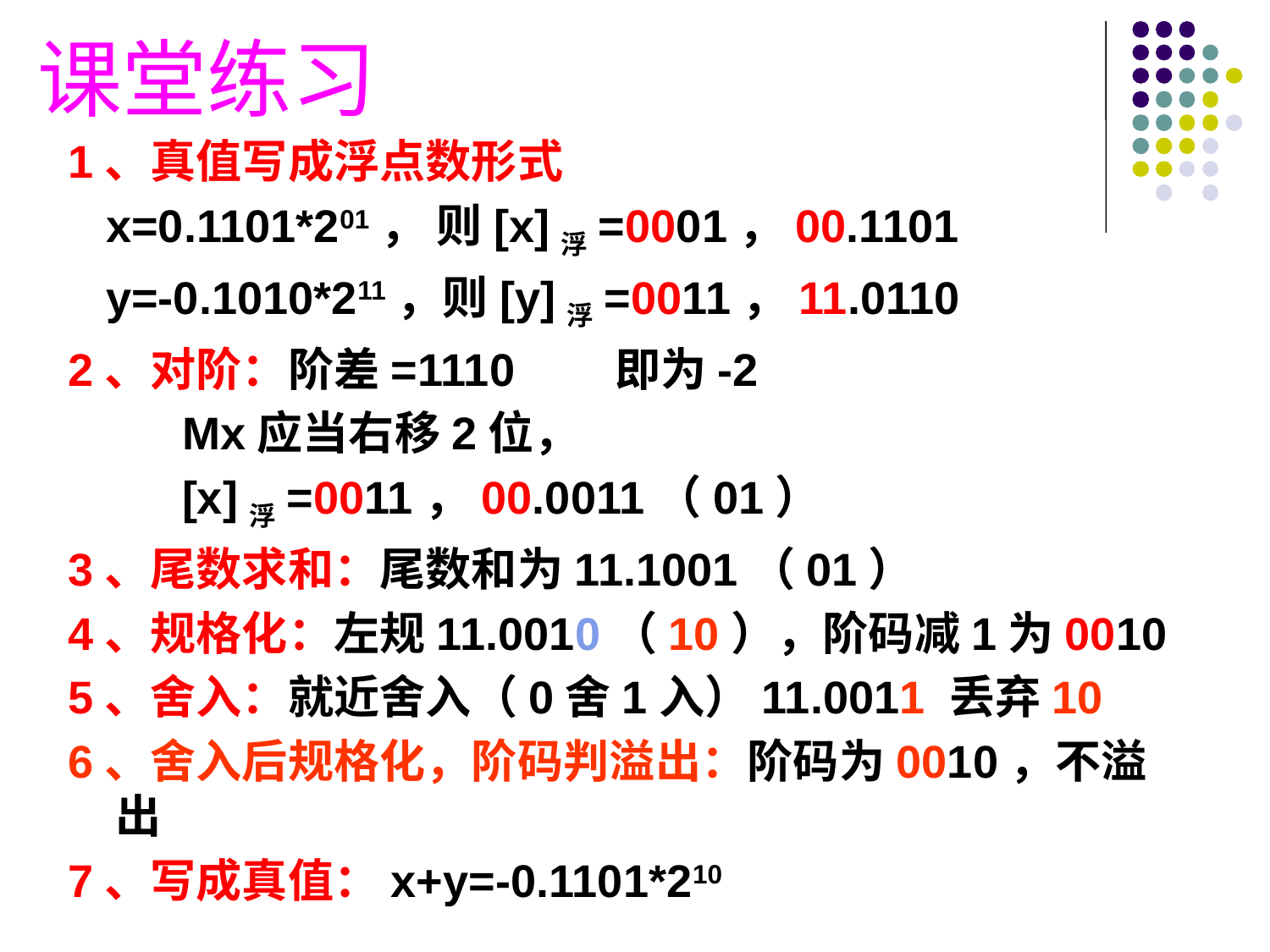

课堂练习
1、真值写成浮点数形式
   x=0.1101*201， 则[x]浮=0001，00.1101
   y=-0.1010*211，则[y]浮=0011，11.0110
2、对阶：阶差=1110       即为-2
         Mx应当右移2位，
         [x]浮=0011，00.0011（01）
3、尾数求和：尾数和为11.1001（01）
4、规格化：左规11.0010（10），阶码减1为0010
5、舍入：就近舍入（0舍1入）11.0011 丢弃10
6、舍入后规格化，阶码判溢出：阶码为0010，不溢出
7、写成真值：x+y=-0.1101*210
#
110